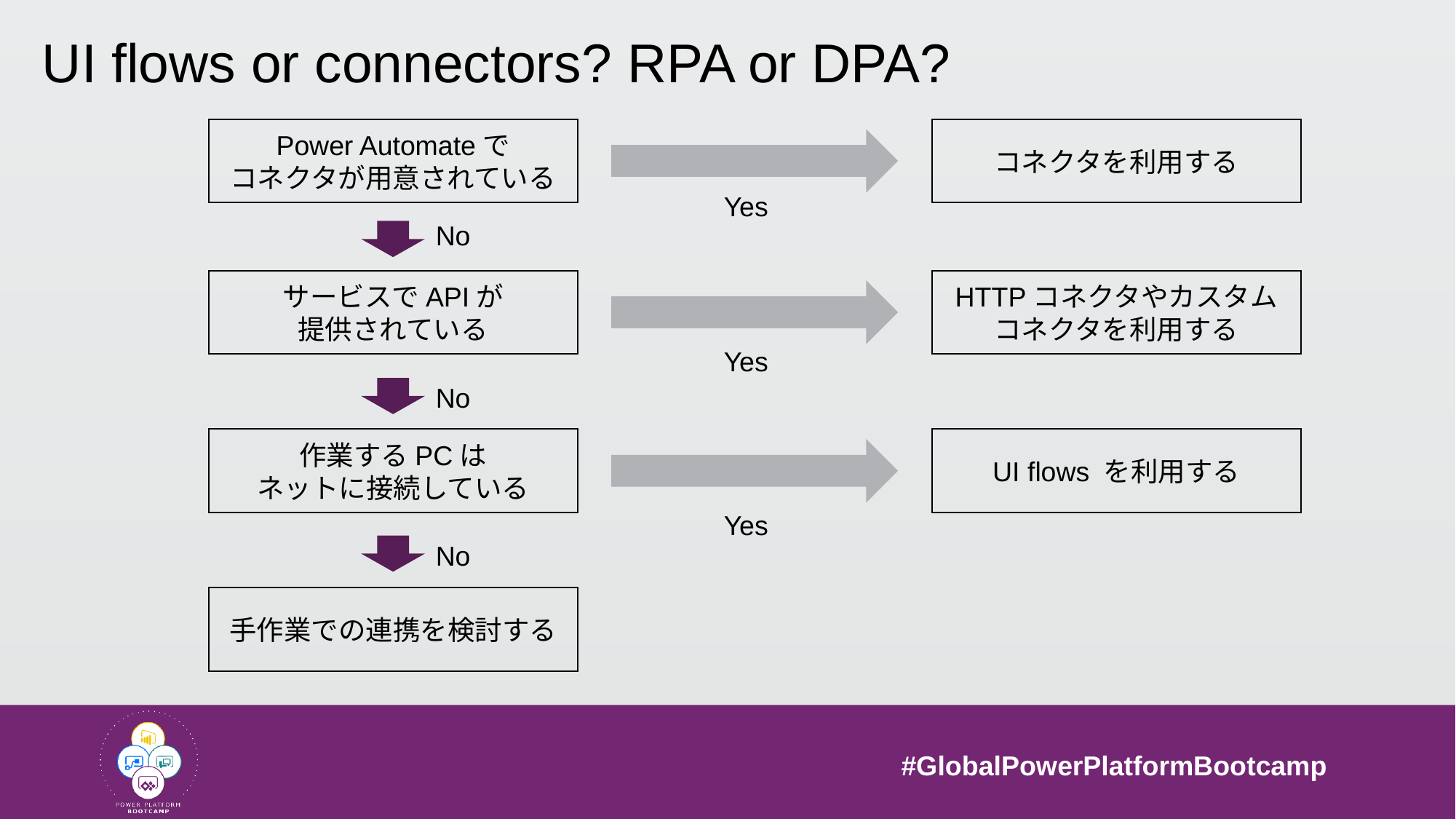

UI flows or connectors? RPA or DPA?
Power Automateで
コネクタが用意されている
コネクタを利用する

Yes

No
サービスでAPIが
提供されている
HTTPコネクタやカスタム
コネクタを利用する

Yes

No
作業するPCは
ネットに接続している
UI flows を利用する

Yes

No
手作業での連携を検討する